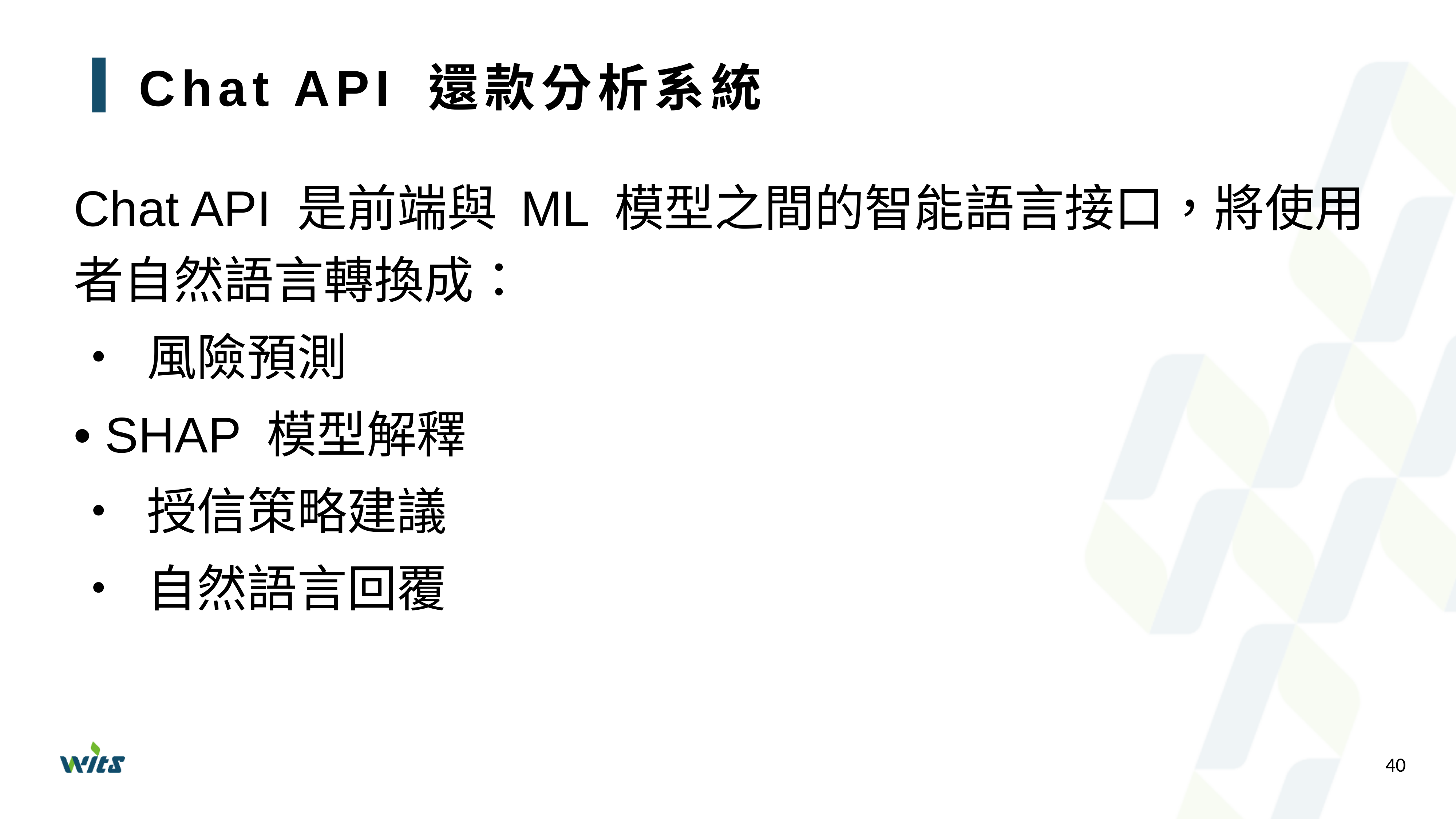

# Chat API 還款分析系統
Chat API 是前端與 ML 模型之間的智能語言接口，將使用者自然語言轉換成：
• 風險預測
• SHAP 模型解釋
• 授信策略建議
• 自然語言回覆